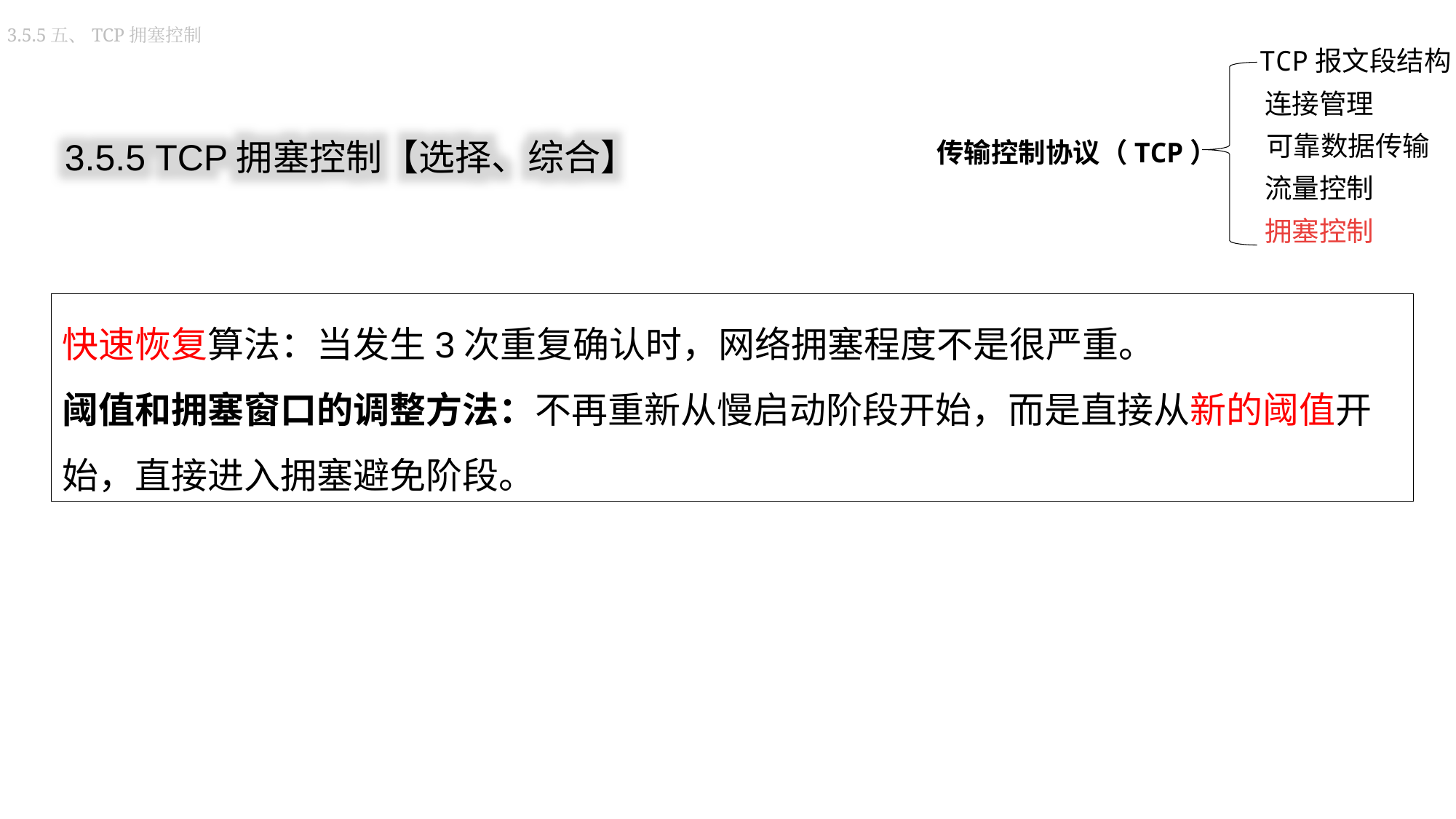

3.5.5五、TCP拥塞控制
TCP报文段结构

连接管理
传输控制协议（TCP）
可靠数据传输
流量控制
拥塞控制
3.5.5 TCP拥塞控制【选择、综合】
快速恢复算法：当发生3次重复确认时，网络拥塞程度不是很严重。
阈值和拥塞窗口的调整方法：不再重新从慢启动阶段开始，而是直接从新的阈值开始，直接进入拥塞避免阶段。